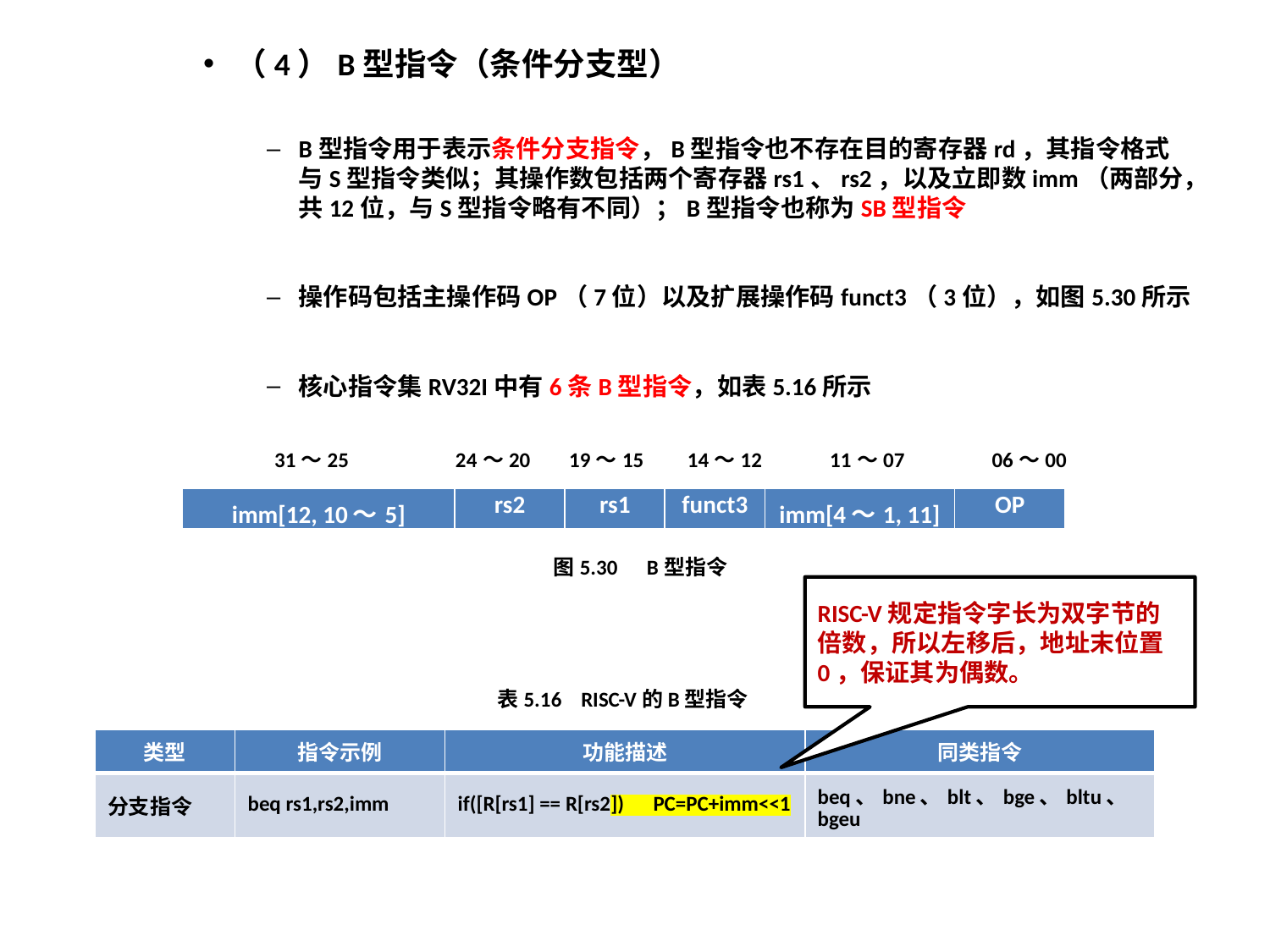

（4）B型指令（条件分支型）

B型指令用于表示条件分支指令，B型指令也不存在目的寄存器rd，其指令格式与S型指令类似；其操作数包括两个寄存器rs1、rs2，以及立即数imm（两部分，共12位，与S型指令略有不同）；B型指令也称为SB型指令

操作码包括主操作码OP（7位）以及扩展操作码funct3（3位），如图5.30所示

核心指令集RV32I中有6条B型指令，如表5.16所示

              31～25                      24～20        19～15         14～12              11～07                  06～00
| imm[12, 10～5] | rs2 | rs1 | funct3 | imm[4～1, 11] | OP |
| --- | --- | --- | --- | --- | --- |
图5.30      B型指令
RISC-V规定指令字长为双字节的倍数，所以左移后，地址末位置0，保证其为偶数。
表5.16    RISC-V的B型指令
| 类型 | 指令示例 | 功能描述 | 同类指令 |
| --- | --- | --- | --- |
| 分支指令 | beq rs1,rs2,imm | if([R[rs1] == R[rs2]) PC=PC+imm<<1 | beq、bne、blt、bge、bltu、bgeu |